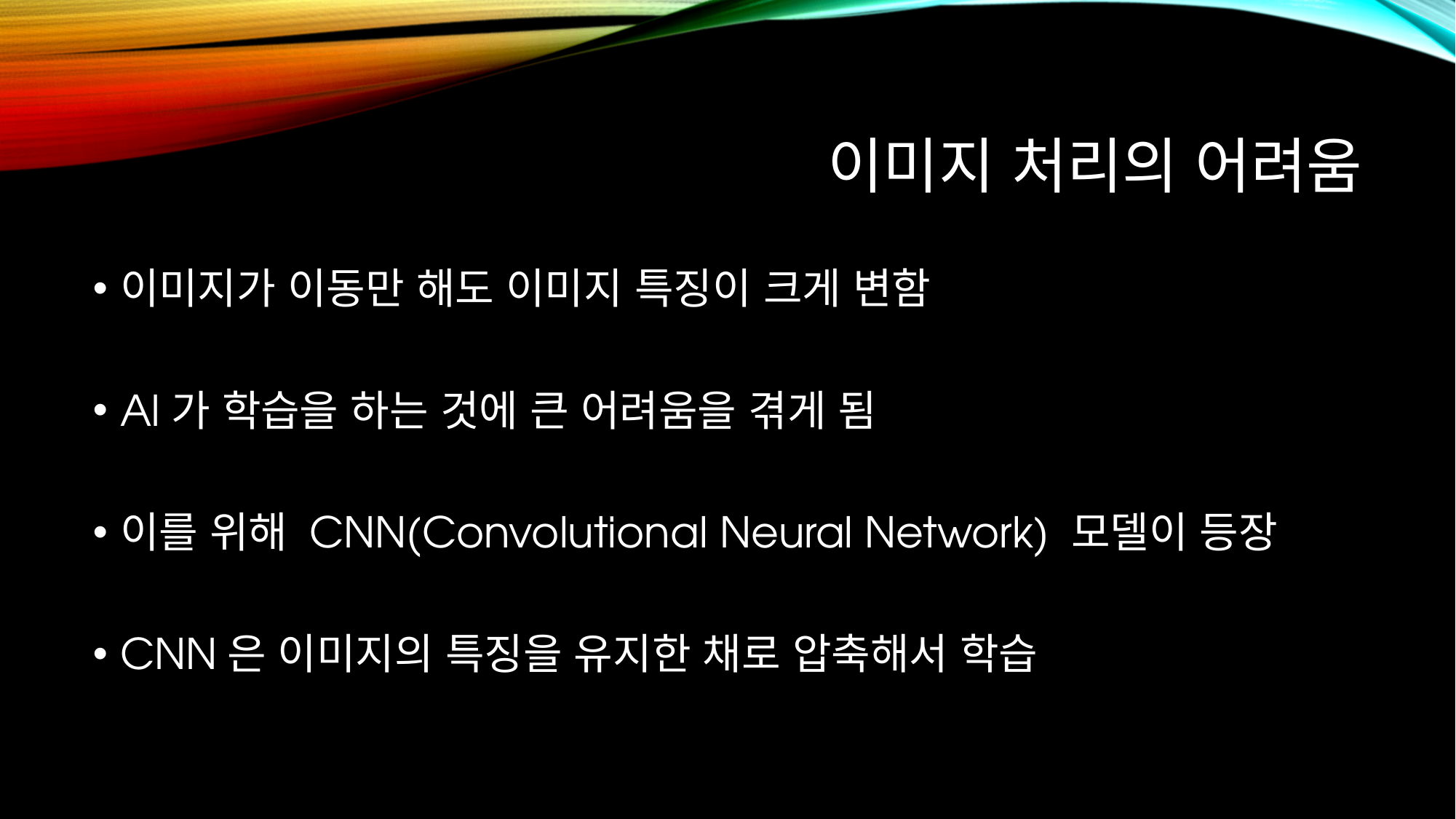

# 이미지 처리의 어려움
이미지가 이동만 해도 이미지 특징이 크게 변함

AI가 학습을 하는 것에 큰 어려움을 겪게 됨

이를 위해 CNN(Convolutional Neural Network) 모델이 등장

CNN은 이미지의 특징을 유지한 채로 압축해서 학습